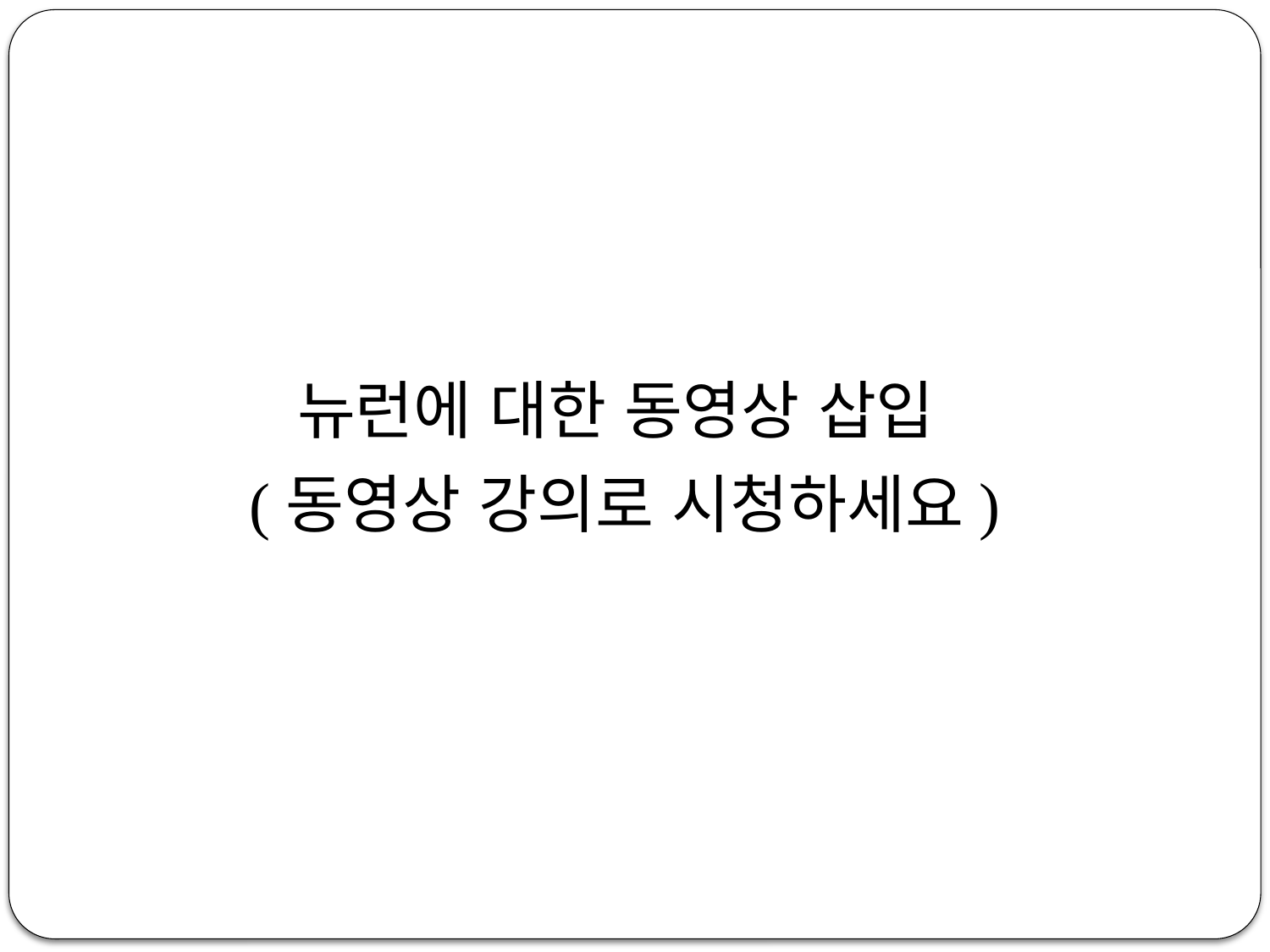

뉴런에 대한 동영상 삽입
(동영상 강의로 시청하세요)